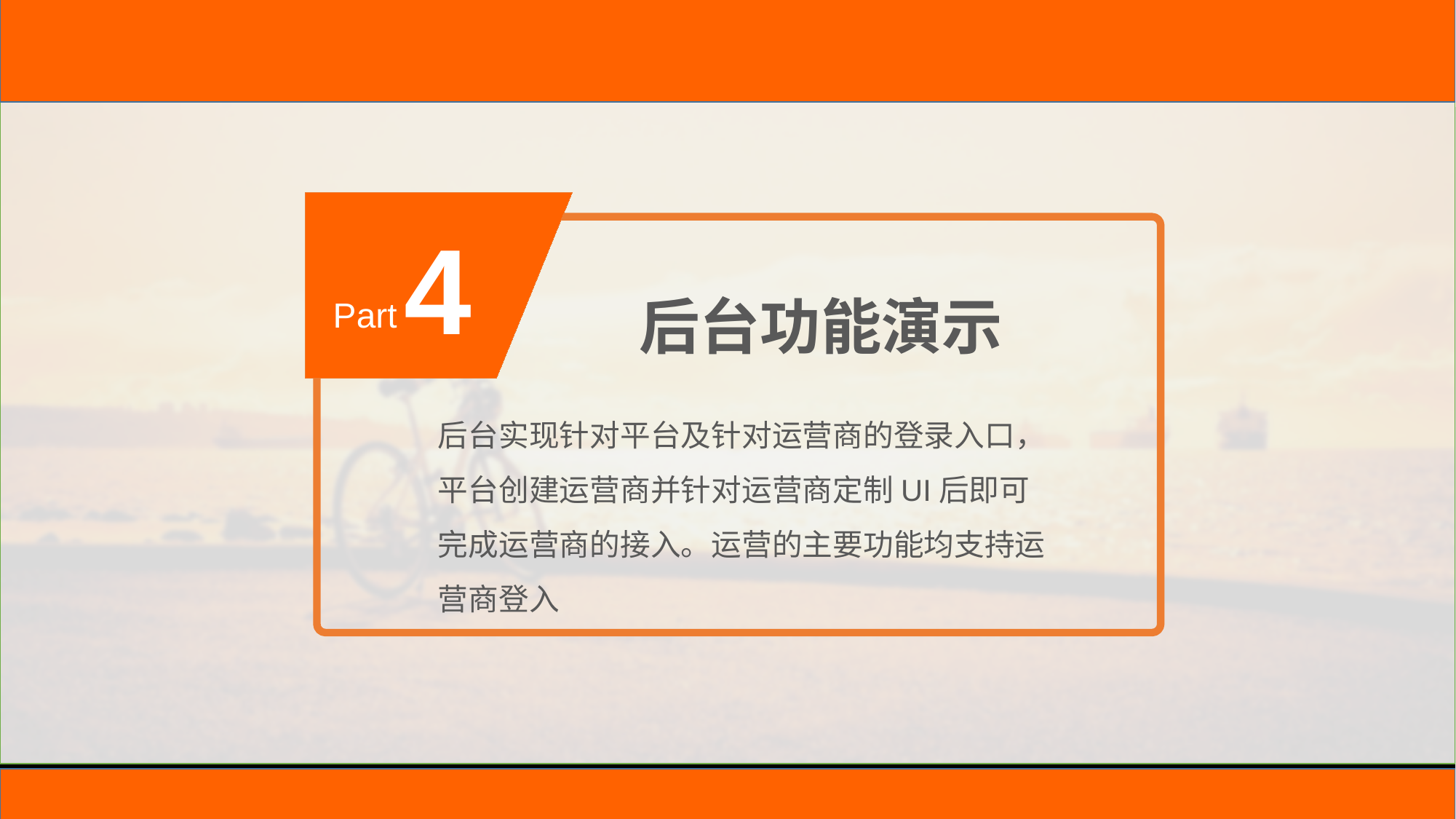

4

后台功能演示
Part
后台实现针对平台及针对运营商的登录入口，平台创建运营商并针对运营商定制UI后即可完成运营商的接入。运营的主要功能均支持运营商登入